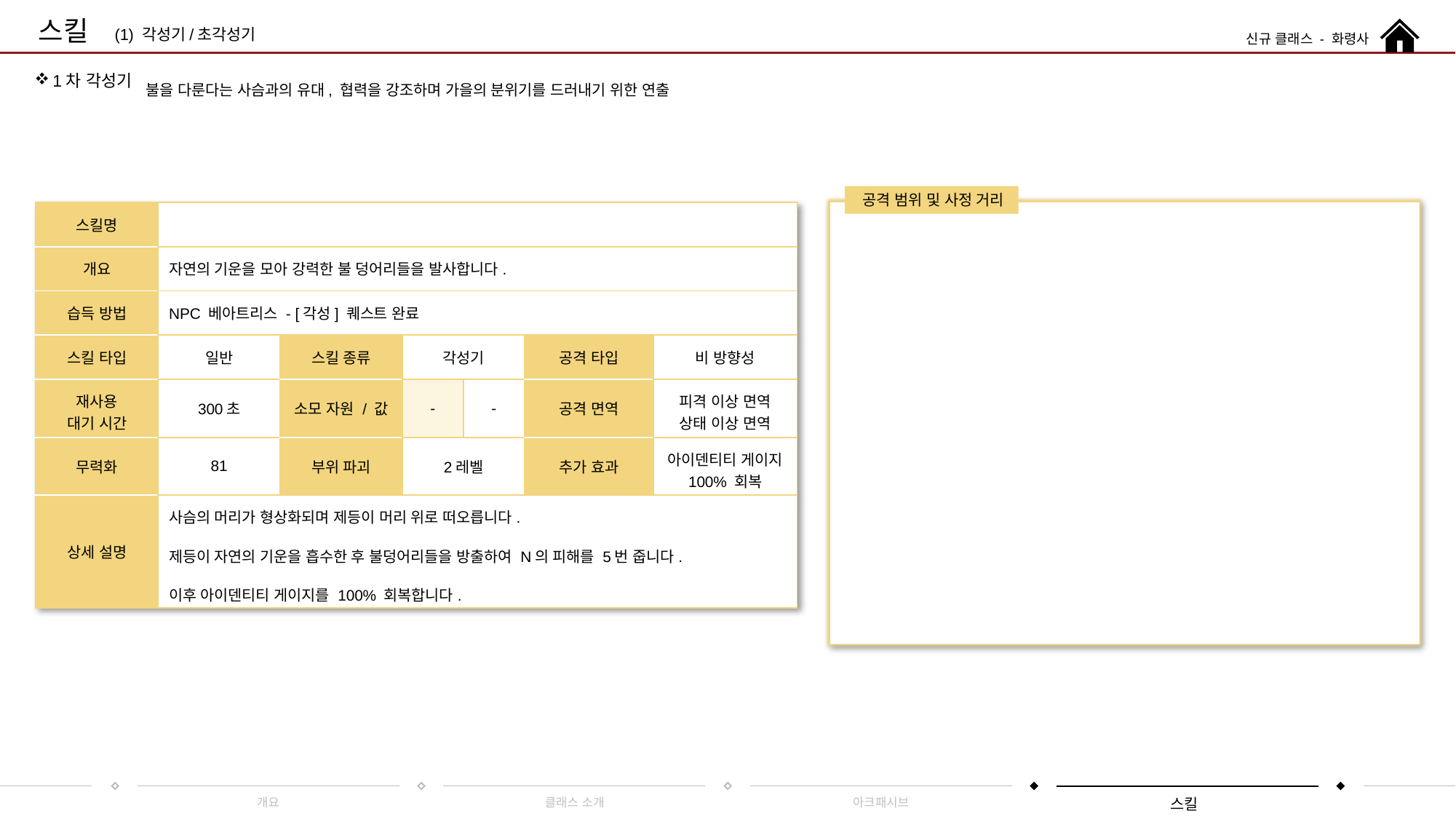

스킬

신규 클래스 - 화령사
(1) 각성기/초각성기

1차 각성기
불을 다룬다는 사슴과의 유대, 협력을 강조하며 가을의 분위기를 드러내기 위한 연출
공격 범위 및 사정 거리

| 스킬명 |  |  |  |  |  |  |
| --- | --- | --- | --- | --- | --- | --- |
| 개요 | 자연의 기운을 모아 강력한 불 덩어리들을 발사합니다. |  |  |  |  |  |
| 습득 방법 | NPC 베아트리스 - [각성] 퀘스트 완료 |  |  |  |  |  |
| 스킬 타입 | 일반 | 스킬 종류 | 각성기 |  | 공격 타입 | 비 방향성 |
| 재사용 대기 시간 | 300초 | 소모 자원 / 값 | - | - | 공격 면역 | 피격 이상 면역 상태 이상 면역 |
| 무력화 | 81 | 부위 파괴 | 2레벨 |  | 추가 효과 | 아이덴티티 게이지 100% 회복 |
| 상세 설명 | 사슴의 머리가 형상화되며 제등이 머리 위로 떠오릅니다. 제등이 자연의 기운을 흡수한 후 불덩어리들을 방출하여 N의 피해를 5번 줍니다. 이후 아이덴티티 게이지를 100% 회복합니다. |  |  |  |  |  |

개요
클래스 소개
아크패시브
스킬